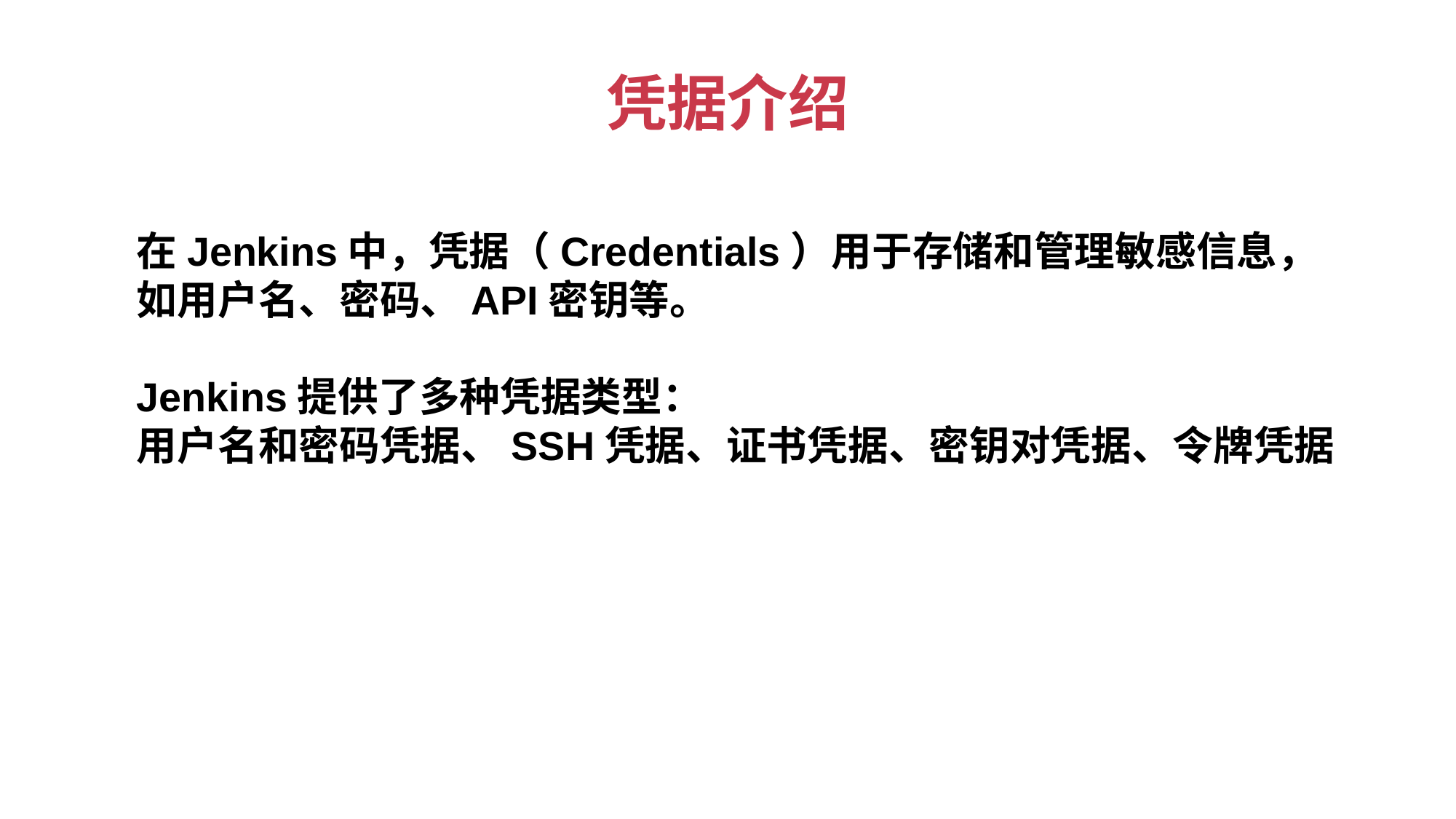

# 凭据介绍
在Jenkins中，凭据（Credentials）用于存储和管理敏感信息，如用户名、密码、API密钥等。

Jenkins提供了多种凭据类型：
用户名和密码凭据、SSH凭据、证书凭据、密钥对凭据、令牌凭据